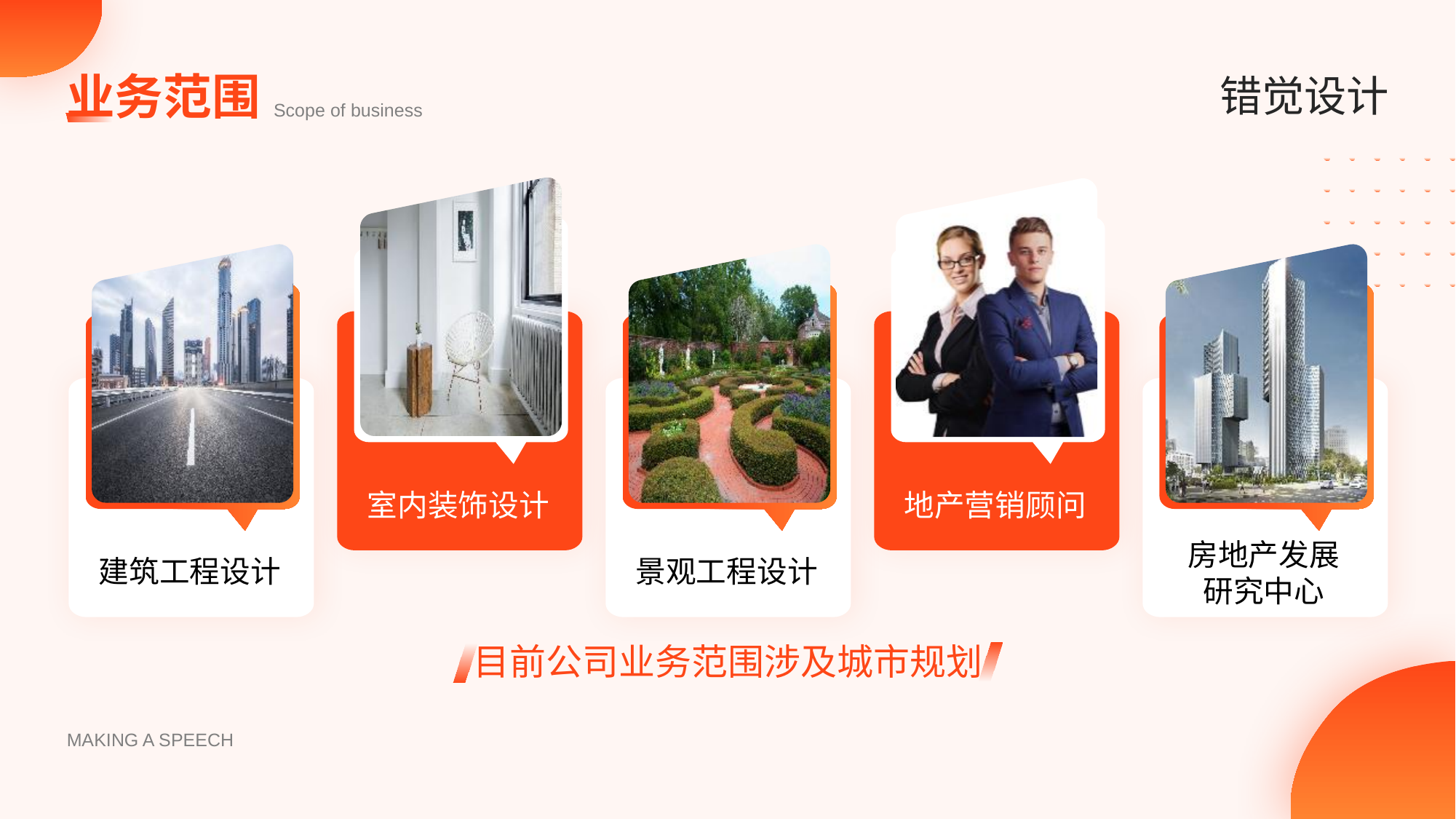

业务范围
错觉设计
Scope of business

建筑工程设计

景观工程设计

房地产发展
研究中心

室内装饰设计
地产营销顾问
目前公司业务范围涉及城市规划

MAKING A SPEECH